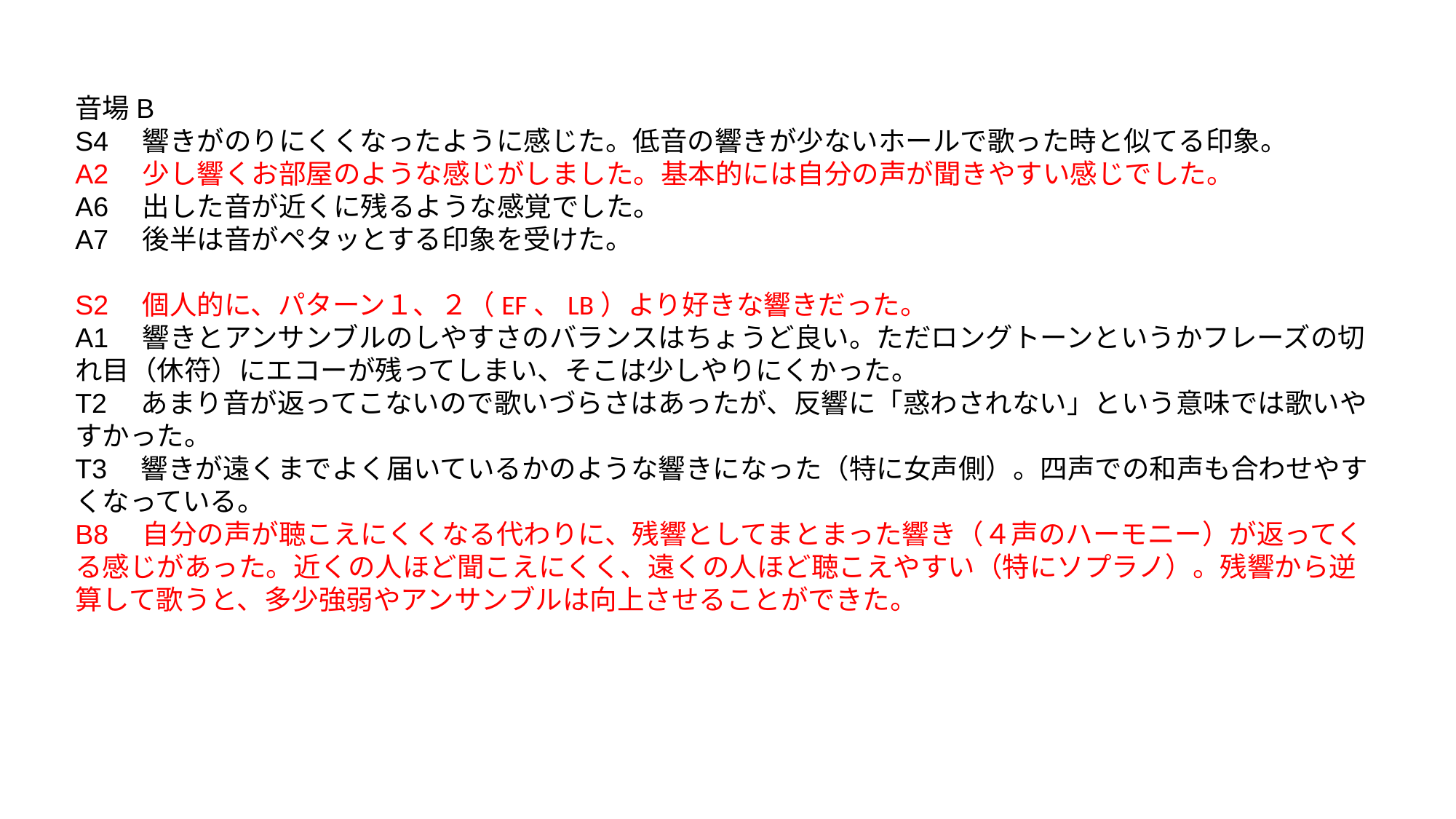

音場B
S4　響きがのりにくくなったように感じた。低音の響きが少ないホールで歌った時と似てる印象。
A2　少し響くお部屋のような感じがしました。基本的には自分の声が聞きやすい感じでした。
A6　出した音が近くに残るような感覚でした。
A7　後半は音がペタッとする印象を受けた。

S2　個人的に、パターン１、２（EF、LB）より好きな響きだった。
A1　響きとアンサンブルのしやすさのバランスはちょうど良い。ただロングトーンというかフレーズの切れ目（休符）にエコーが残ってしまい、そこは少しやりにくかった。
T2　あまり音が返ってこないので歌いづらさはあったが、反響に「惑わされない」という意味では歌いやすかった。
T3　響きが遠くまでよく届いているかのような響きになった（特に女声側）。四声での和声も合わせやすくなっている。
B8　自分の声が聴こえにくくなる代わりに、残響としてまとまった響き（４声のハーモニー）が返ってくる感じがあった。近くの人ほど聞こえにくく、遠くの人ほど聴こえやすい（特にソプラノ）。残響から逆算して歌うと、多少強弱やアンサンブルは向上させることができた。